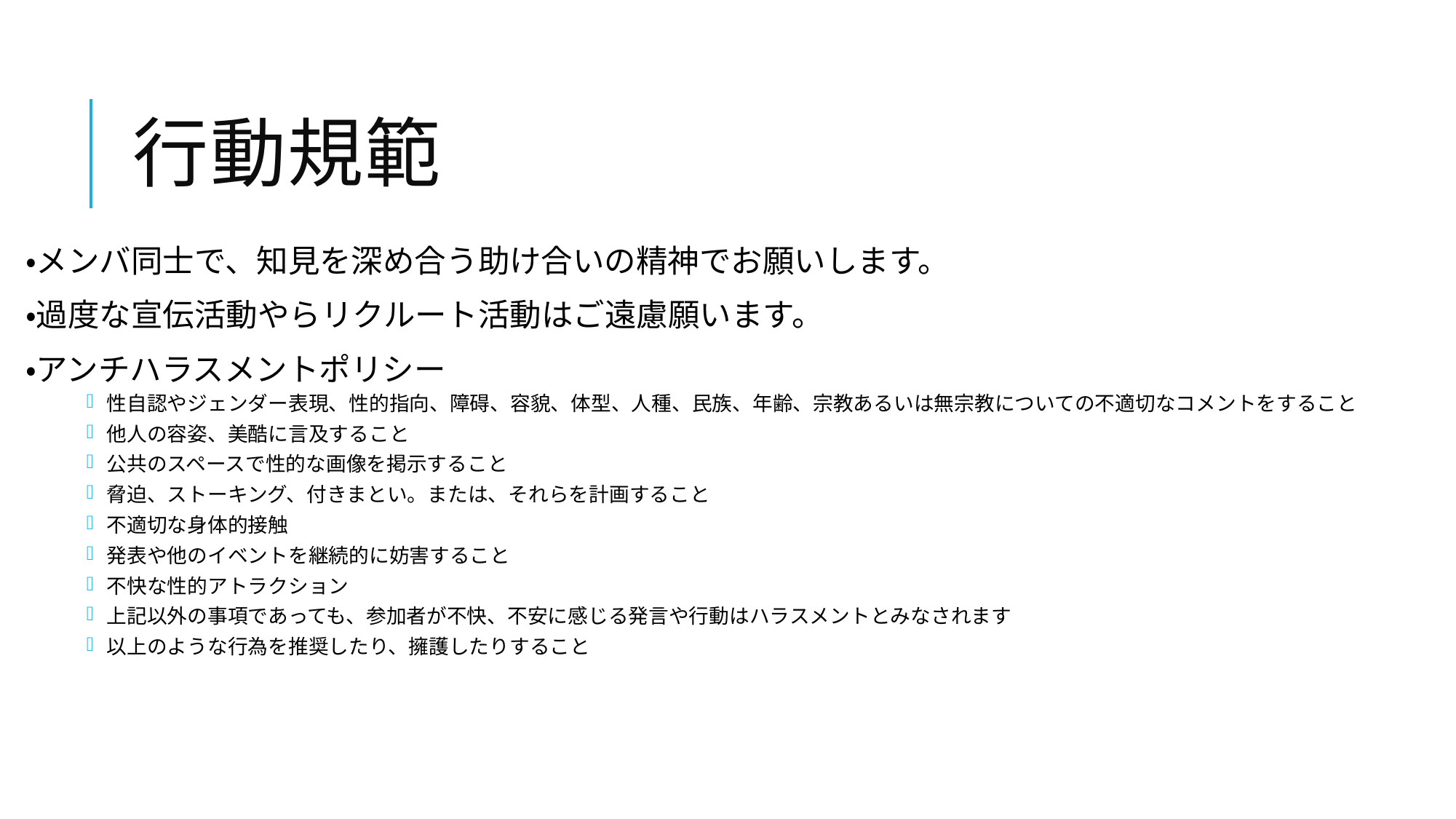

# 行動規範
・メンバ同士で、知見を深め合う助け合いの精神でお願いします。
・過度な宣伝活動やらリクルート活動はご遠慮願います。
・アンチハラスメントポリシー
性自認やジェンダー表現、性的指向、障碍、容貌、体型、人種、民族、年齢、宗教あるいは無宗教についての不適切なコメントをすること
他人の容姿、美酷に言及すること
公共のスペースで性的な画像を掲示すること
脅迫、ストーキング、付きまとい。または、それらを計画すること
不適切な身体的接触
発表や他のイベントを継続的に妨害すること
不快な性的アトラクション
上記以外の事項であっても、参加者が不快、不安に感じる発言や行動はハラスメントとみなされます
以上のような行為を推奨したり、擁護したりすること